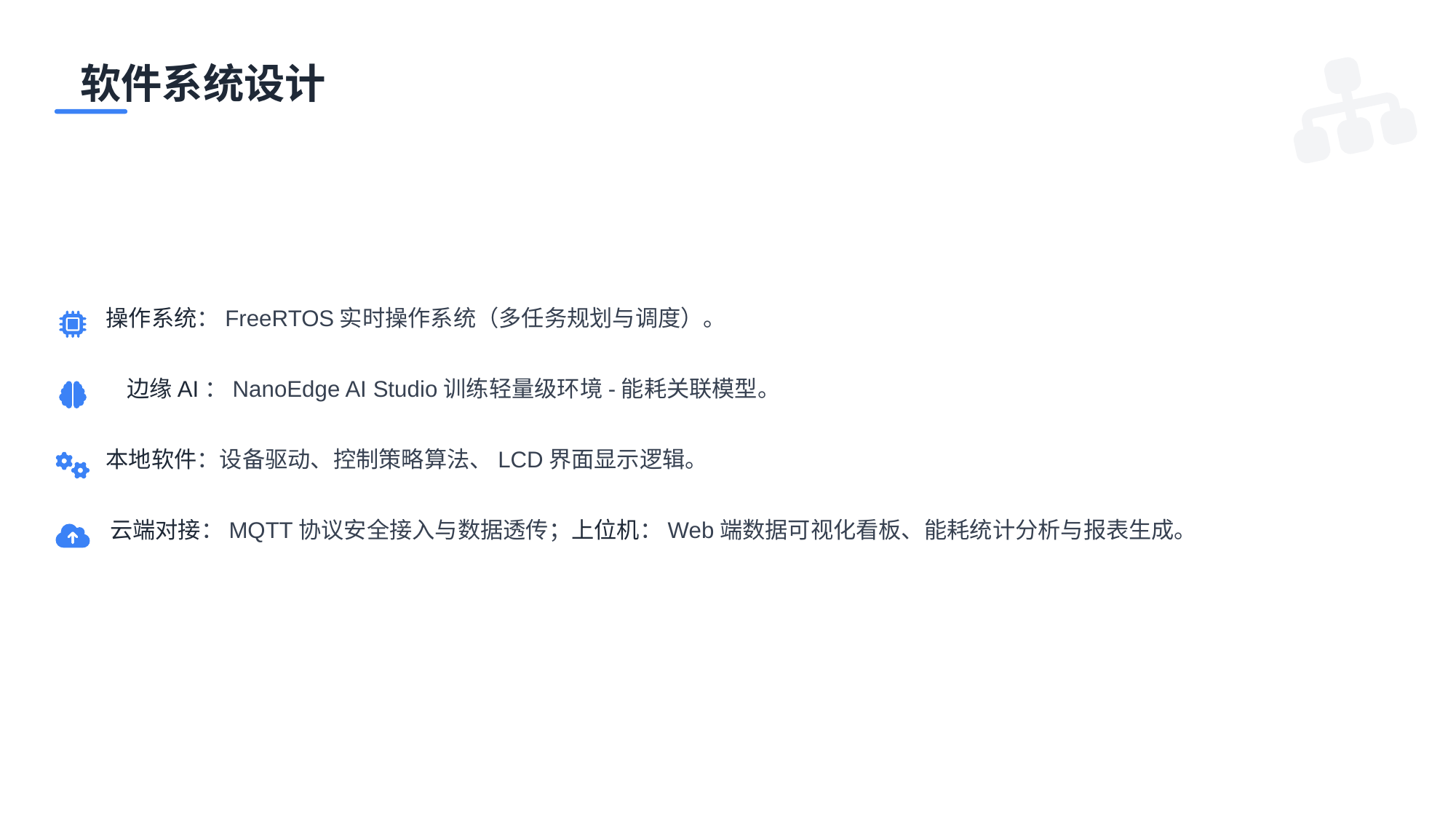

软件系统设计

操作系统：FreeRTOS实时操作系统（多任务规划与调度）。

边缘AI：NanoEdge AI Studio训练轻量级环境-能耗关联模型。

本地软件：设备驱动、控制策略算法、LCD界面显示逻辑。

云端对接：MQTT协议安全接入与数据透传；上位机：Web端数据可视化看板、能耗统计分析与报表生成。